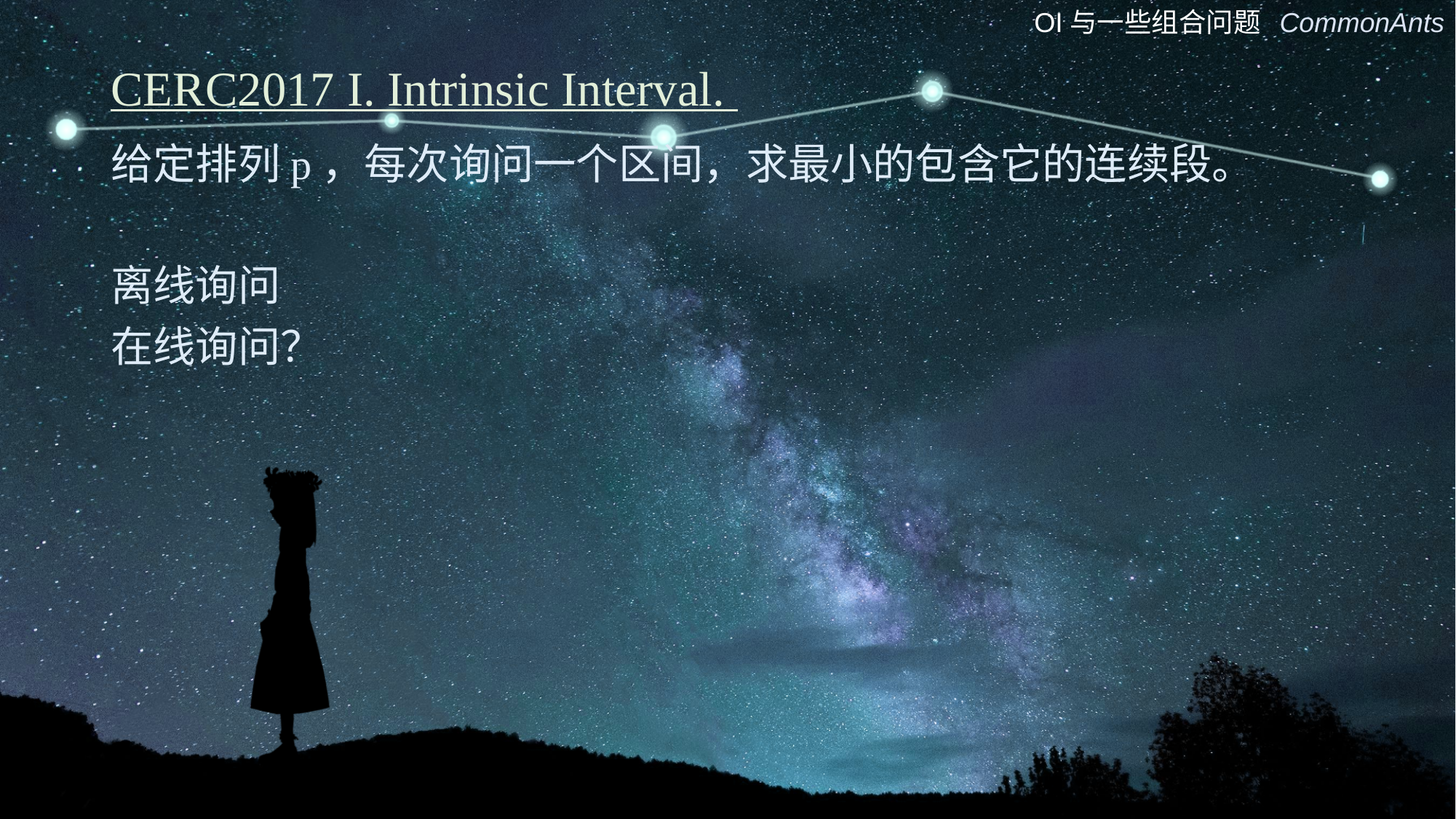

# CERC2017 I. Intrinsic Interval.
给定排列p，每次询问一个区间，求最小的包含它的连续段。

离线询问
在线询问？